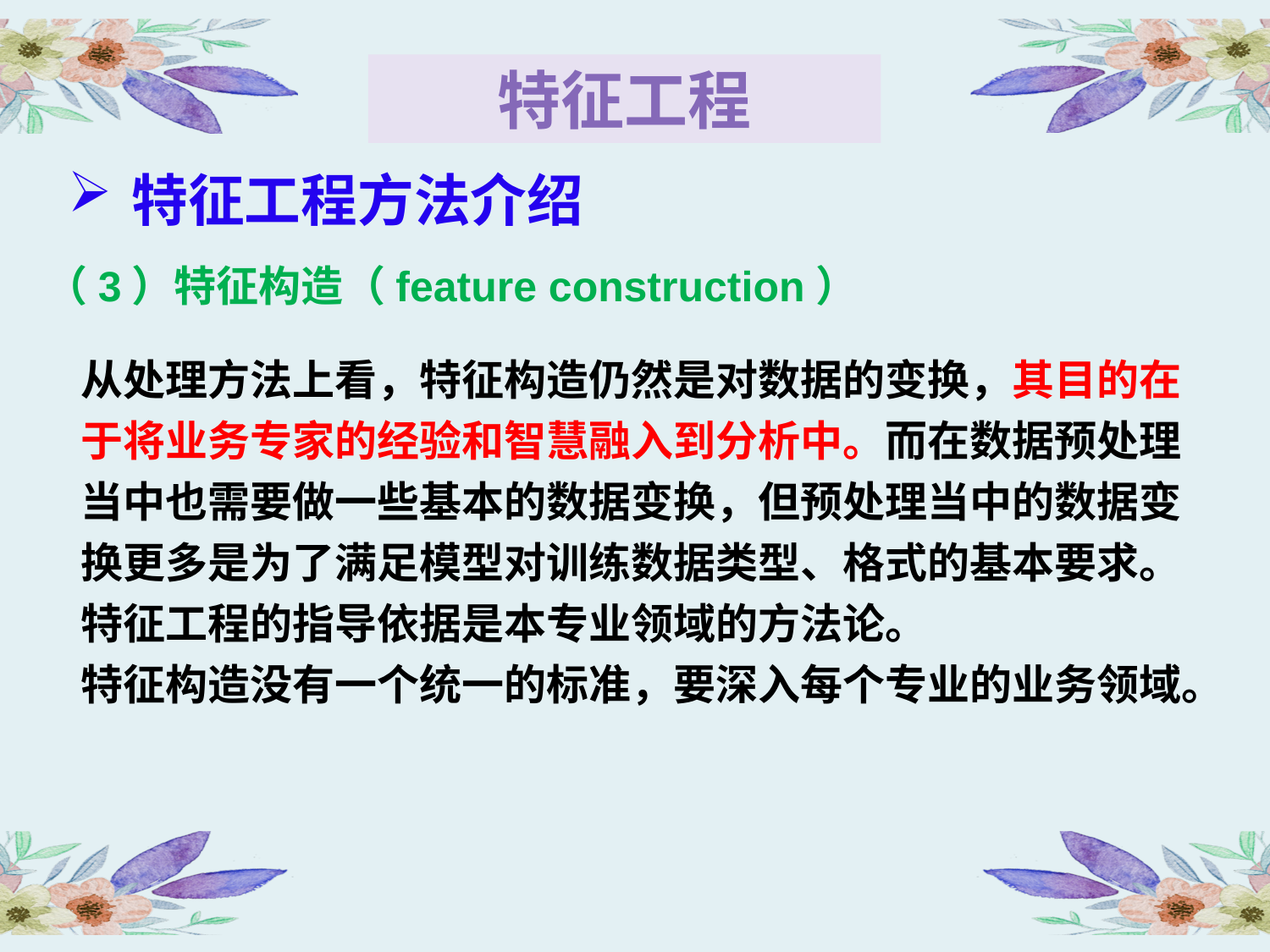

特征工程
特征工程方法介绍
（3）特征构造（feature construction）
从处理方法上看，特征构造仍然是对数据的变换，其目的在于将业务专家的经验和智慧融入到分析中。而在数据预处理当中也需要做一些基本的数据变换，但预处理当中的数据变换更多是为了满足模型对训练数据类型、格式的基本要求。
特征工程的指导依据是本专业领域的方法论。
特征构造没有一个统一的标准，要深入每个专业的业务领域。